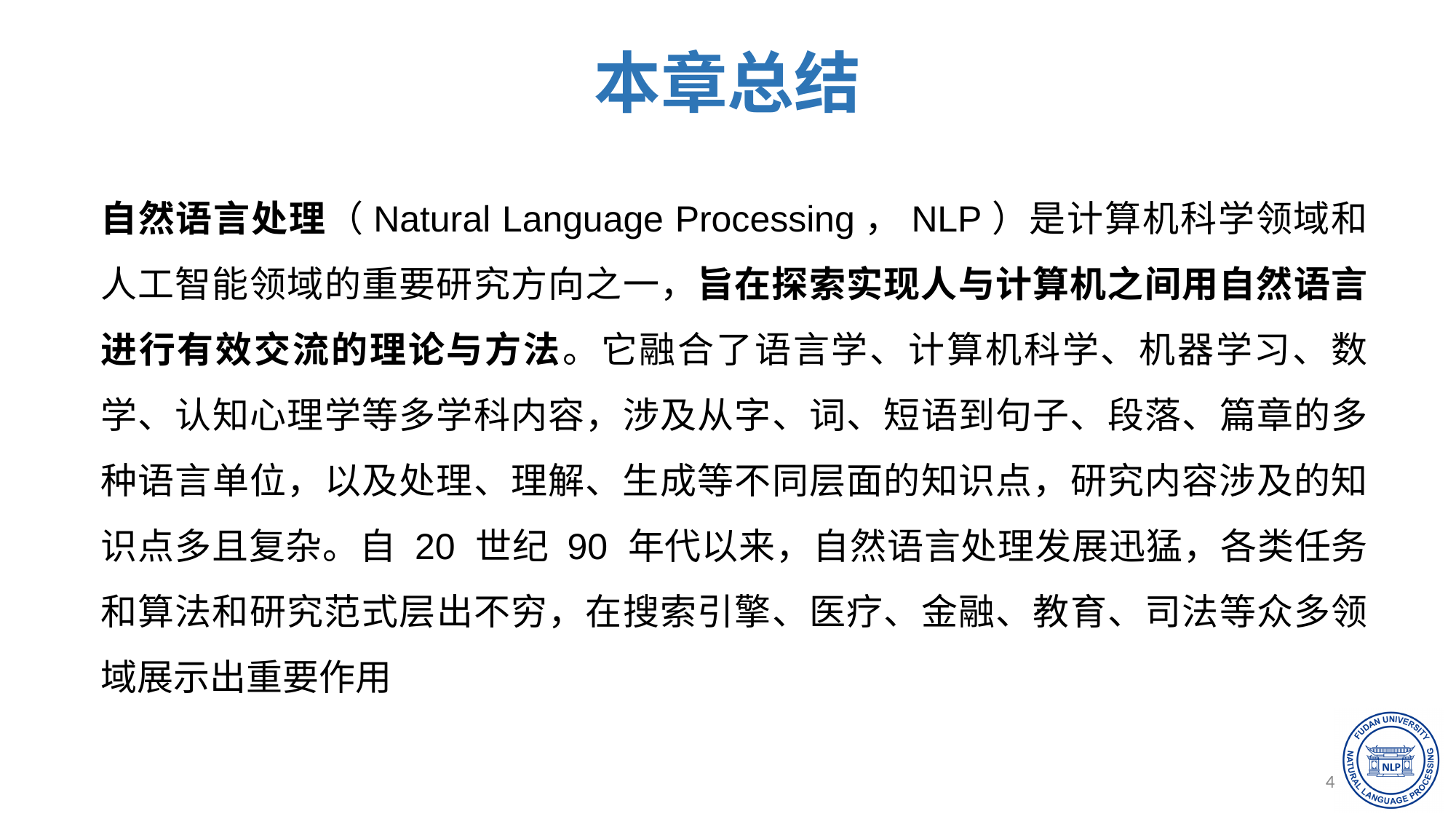

本章总结
哎呀小小草
专业设计
自然语言处理（Natural Language Processing，NLP）是计算机科学领域和人工智能领域的重要研究方向之一，旨在探索实现人与计算机之间用自然语言进行有效交流的理论与方法。它融合了语言学、计算机科学、机器学习、数学、认知心理学等多学科内容，涉及从字、词、短语到句子、段落、篇章的多种语言单位，以及处理、理解、生成等不同层面的知识点，研究内容涉及的知识点多且复杂。自 20 世纪 90 年代以来，自然语言处理发展迅猛，各类任务和算法和研究范式层出不穷，在搜索引擎、医疗、金融、教育、司法等众多领域展示出重要作用
2015
哎呀小小草演示设计
47